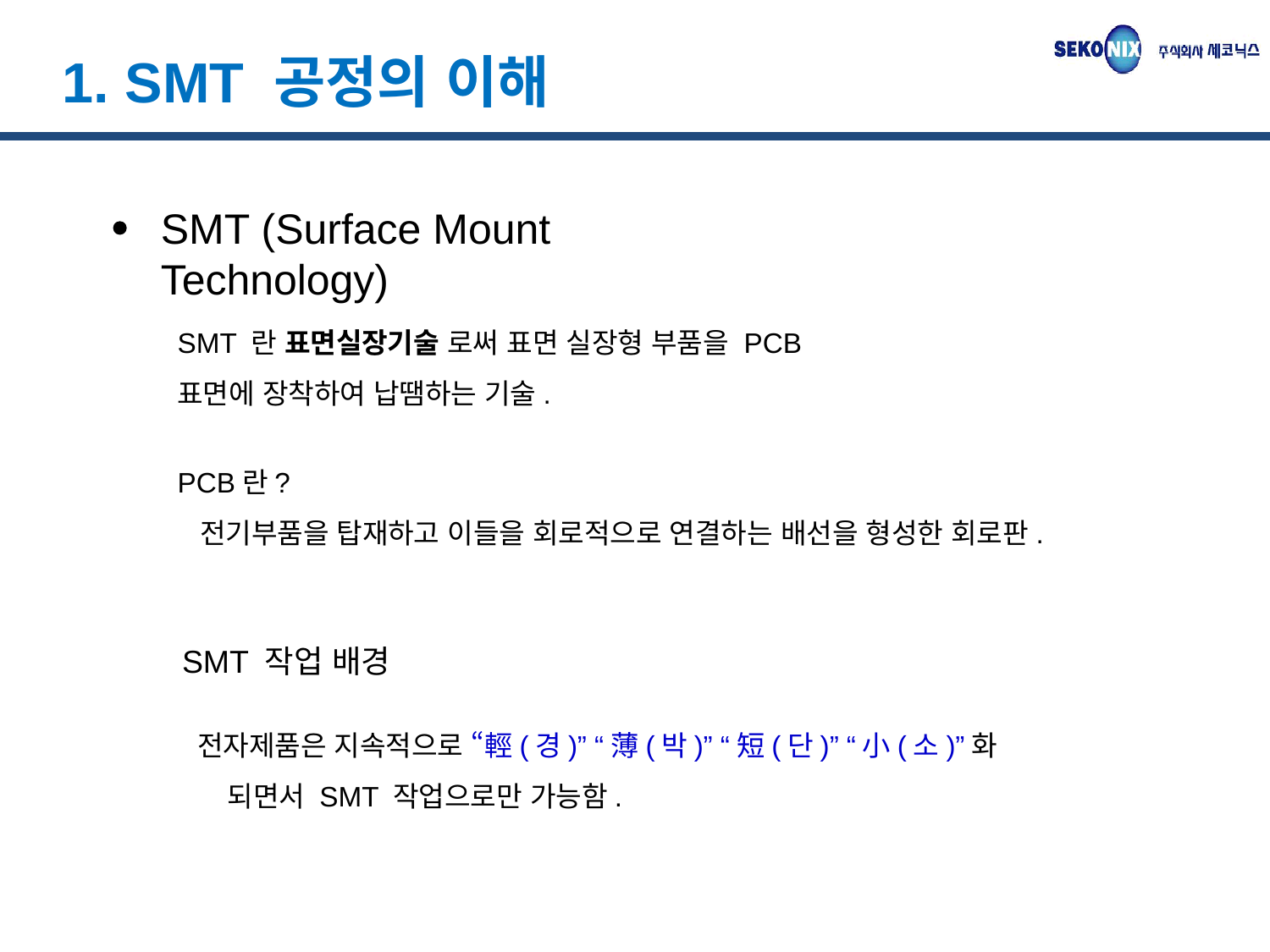

1. SMT 공정의 이해
SMT (Surface Mount Technology)

SMT 란 표면실장기술 로써 표면 실장형 부품을 PCB
표면에 장착하여 납땜하는 기술.

PCB란?
  전기부품을 탑재하고 이들을 회로적으로 연결하는 배선을 형성한 회로판.
SMT 작업 배경
전자제품은 지속적으로 “輕(경)” “薄(박)” “短(단)” “小(소)”화
   되면서 SMT 작업으로만 가능함.